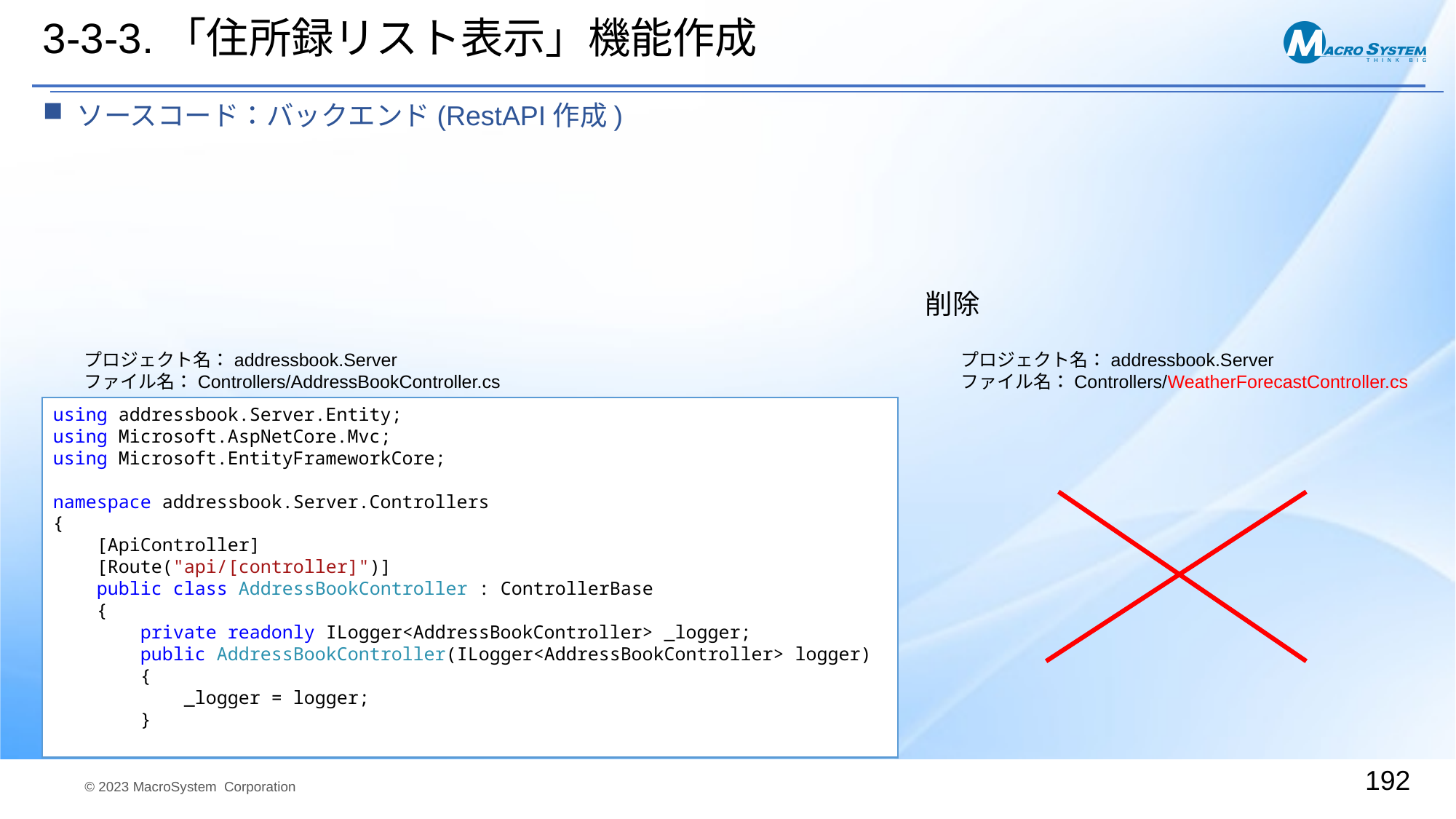

# 3-3-3.「住所録リスト表示」機能作成
ソースコード：バックエンド(RestAPI作成)
削除
プロジェクト名：addressbook.Server
ファイル名：Controllers/AddressBookController.cs
プロジェクト名：addressbook.Server
ファイル名：Controllers/WeatherForecastController.cs
using addressbook.Server.Entity;
using Microsoft.AspNetCore.Mvc;
using Microsoft.EntityFrameworkCore;

namespace addressbook.Server.Controllers
{
    [ApiController]
    [Route("api/[controller]")]
    public class AddressBookController : ControllerBase
    {
        private readonly ILogger<AddressBookController> _logger;
        public AddressBookController(ILogger<AddressBookController> logger)
        {
            _logger = logger;
        }